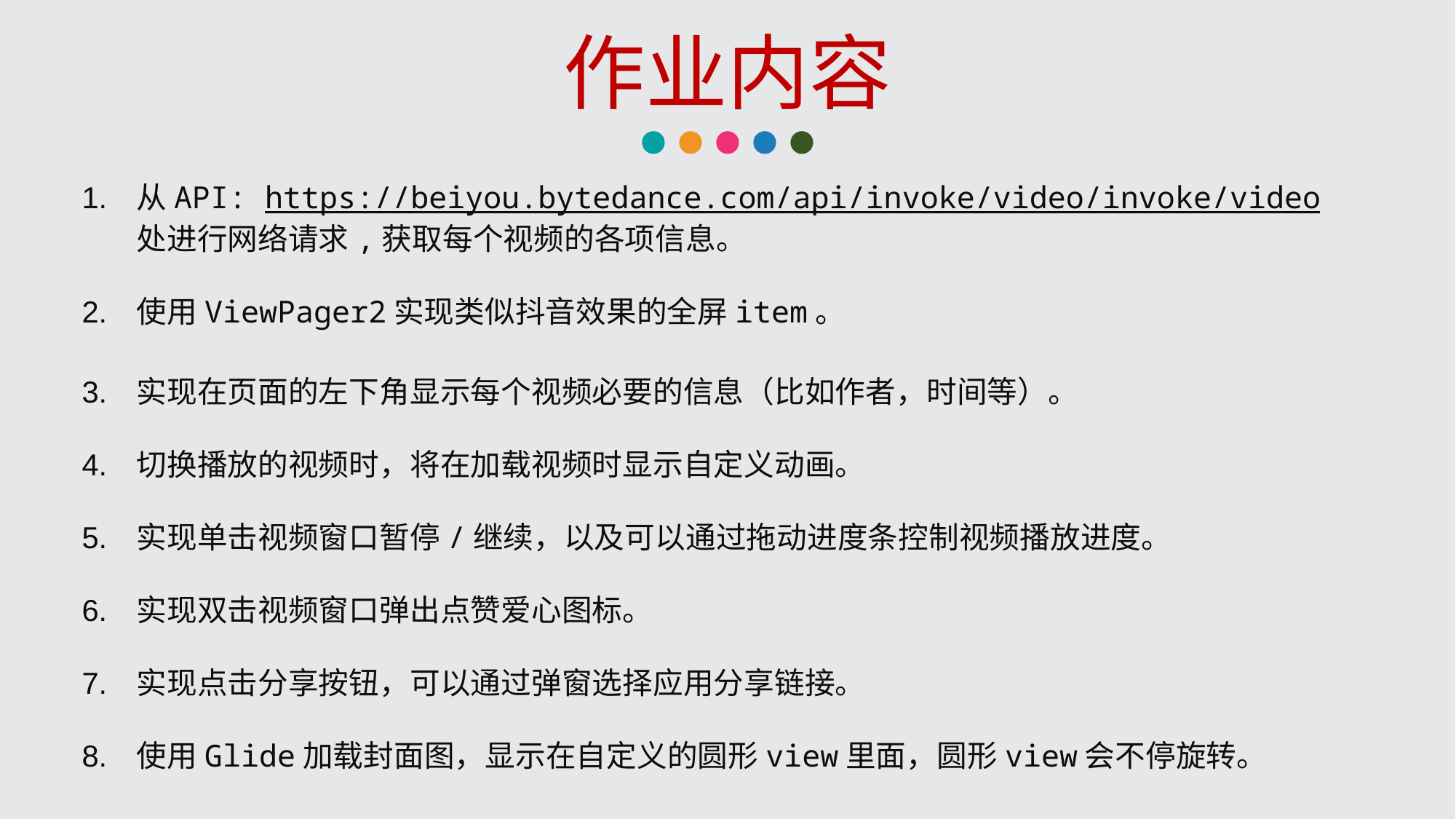

作业内容

从API: https://beiyou.bytedance.com/api/invoke/video/invoke/video 处进行网络请求,获取每个视频的各项信息。

使用ViewPager2实现类似抖音效果的全屏item。

实现在页面的左下角显示每个视频必要的信息（比如作者，时间等）。

切换播放的视频时，将在加载视频时显示自定义动画。

实现单击视频窗口暂停/继续，以及可以通过拖动进度条控制视频播放进度。

实现双击视频窗口弹出点赞爱心图标。

实现点击分享按钮，可以通过弹窗选择应用分享链接。

使用Glide加载封面图，显示在自定义的圆形view里面，圆形view会不停旋转。